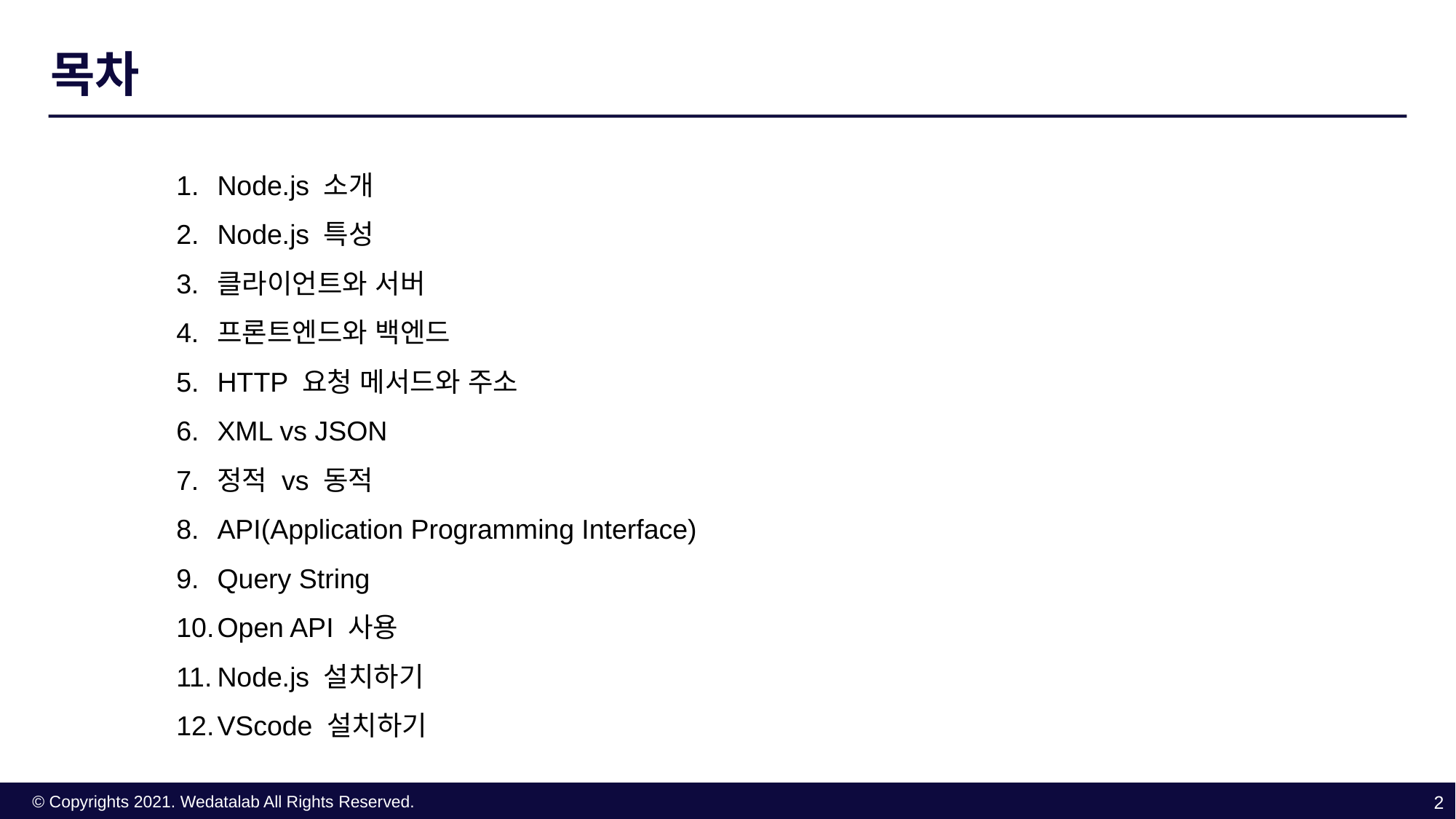

목차

Node.js 소개
Node.js 특성
클라이언트와 서버
프론트엔드와 백엔드
HTTP 요청 메서드와 주소
XML vs JSON
정적 vs 동적
API(Application Programming Interface)
Query String
Open API 사용
Node.js 설치하기
VScode 설치하기
2
© Copyrights 2021. Wedatalab All Rights Reserved.